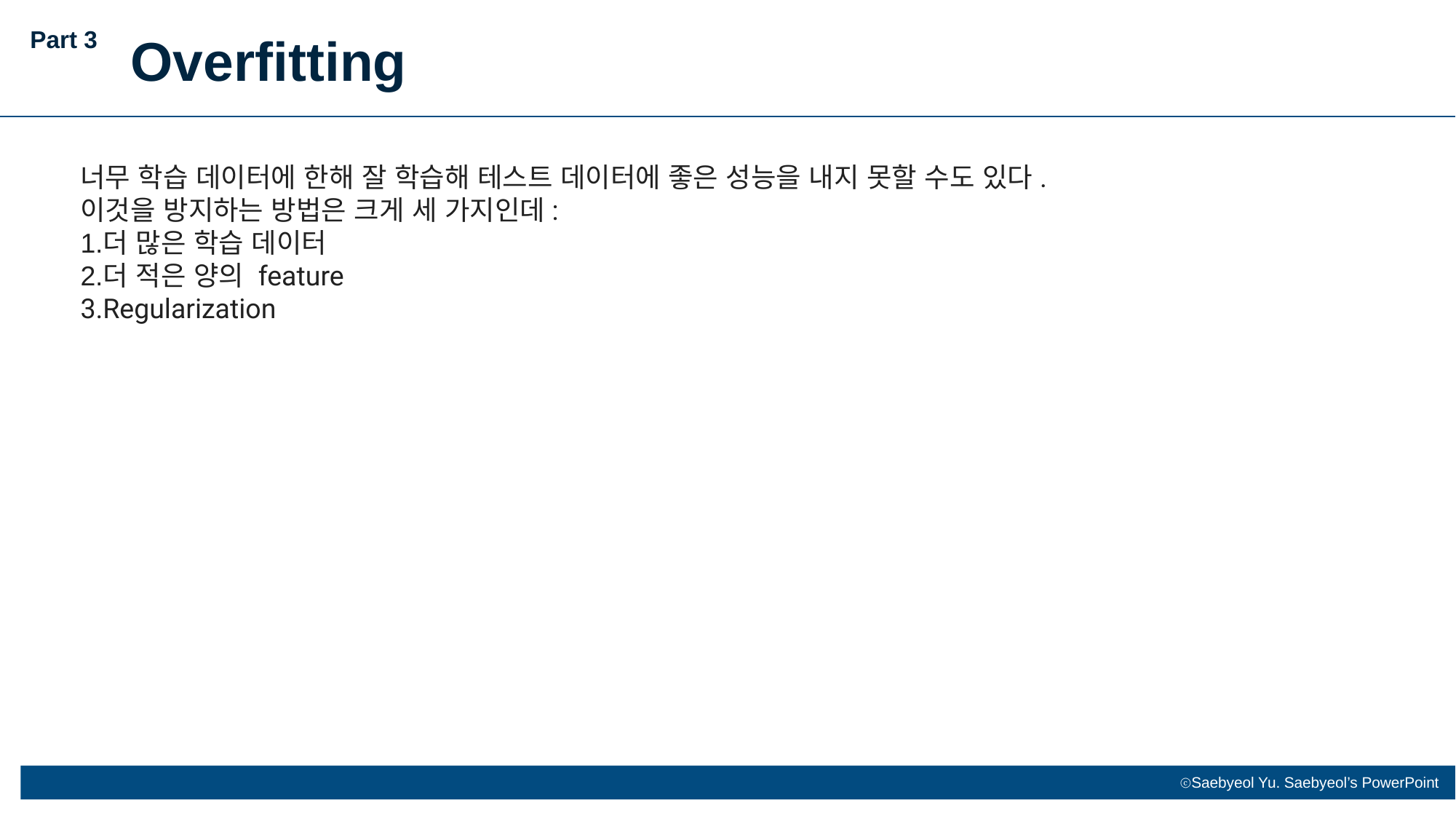

Part 3
Overfitting
너무 학습 데이터에 한해 잘 학습해 테스트 데이터에 좋은 성능을 내지 못할 수도 있다.
이것을 방지하는 방법은 크게 세 가지인데:
더 많은 학습 데이터
더 적은 양의 feature
Regularization